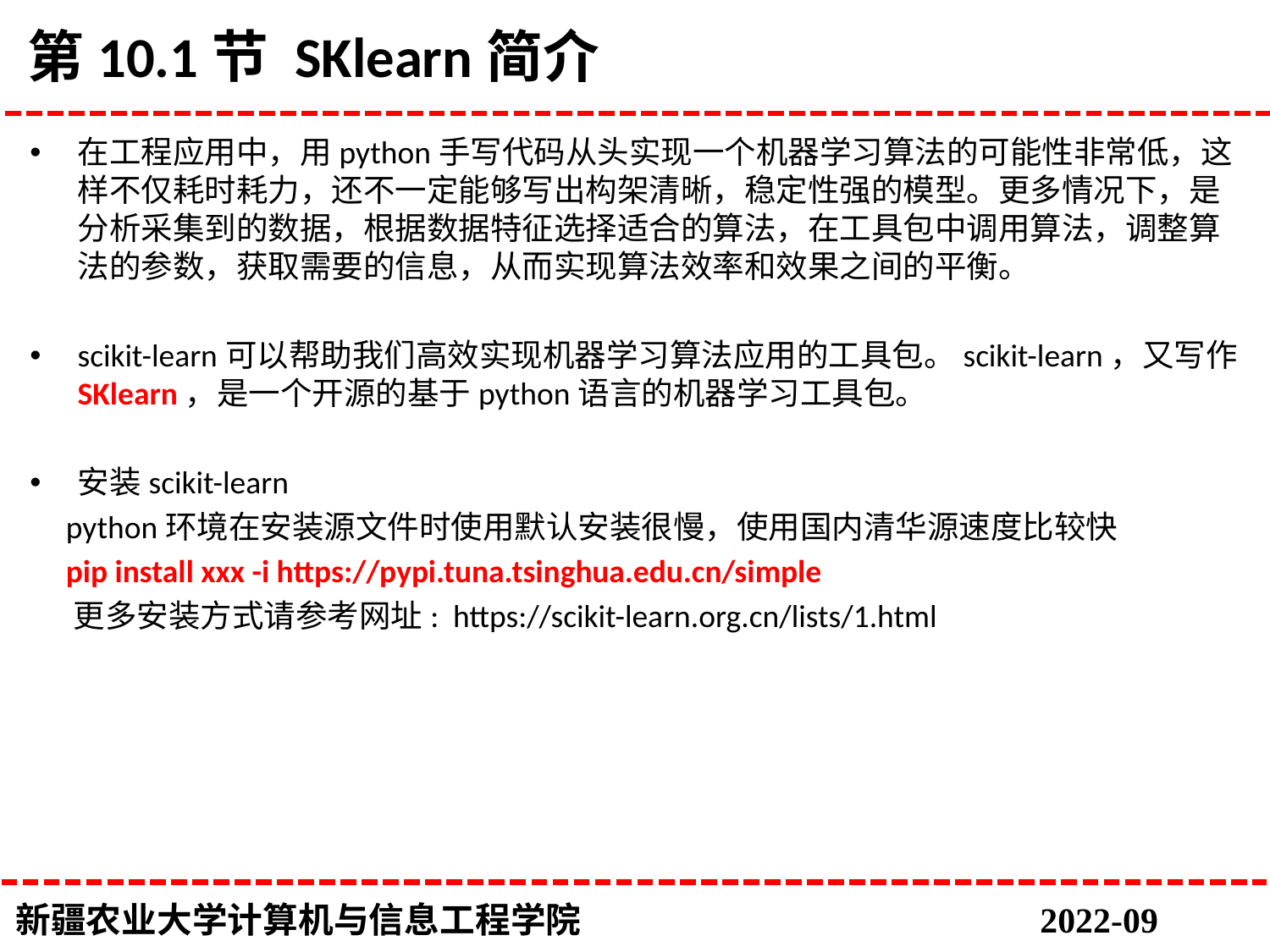

# 第10.1节 SKlearn简介
在工程应用中，用python手写代码从头实现一个机器学习算法的可能性非常低，这样不仅耗时耗力，还不一定能够写出构架清晰，稳定性强的模型。更多情况下，是分析采集到的数据，根据数据特征选择适合的算法，在工具包中调用算法，调整算法的参数，获取需要的信息，从而实现算法效率和效果之间的平衡。

scikit-learn可以帮助我们高效实现机器学习算法应用的工具包。scikit-learn，又写作SKlearn，是一个开源的基于python语言的机器学习工具包。

安装scikit-learn
     python环境在安装源文件时使用默认安装很慢，使用国内清华源速度比较快
     pip install xxx -i https://pypi.tuna.tsinghua.edu.cn/simple
     更多安装方式请参考网址:  https://scikit-learn.org.cn/lists/1.html